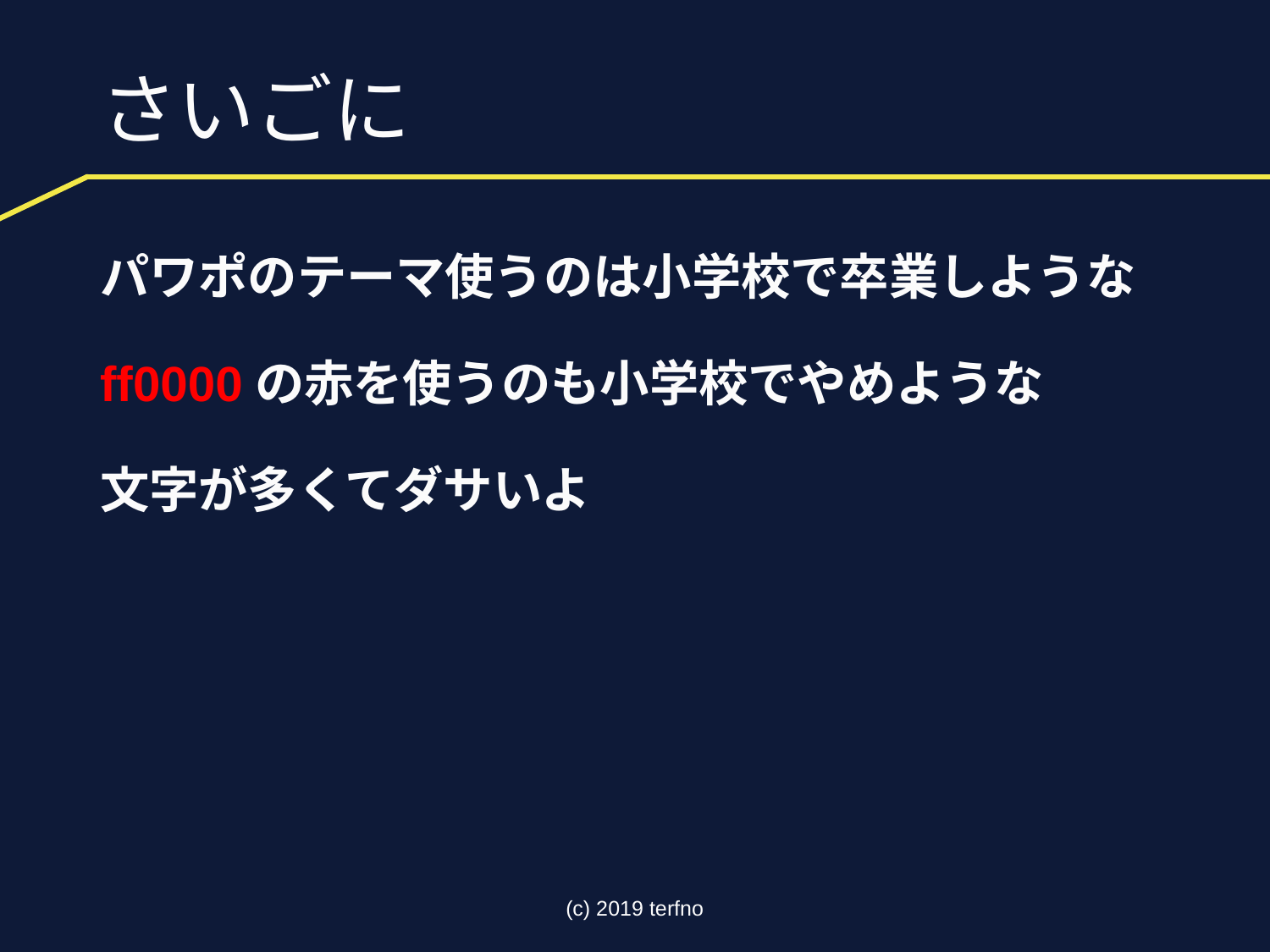

# さいごに
パワポのテーマ使うのは小学校で卒業しような
ff0000の赤を使うのも小学校でやめような
文字が多くてダサいよ
(c) 2019 terfno